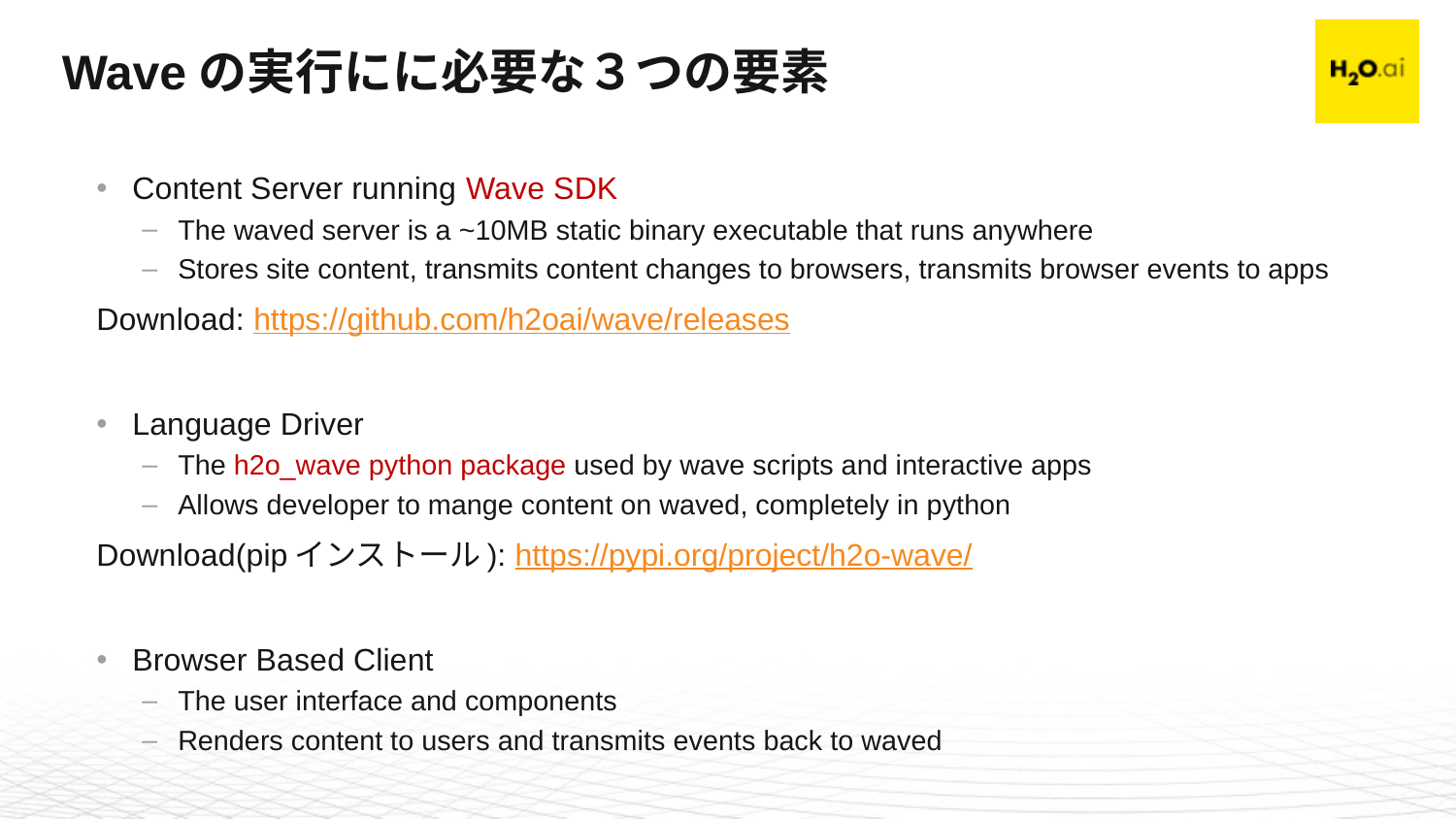

# Waveの実行にに必要な３つの要素
Content Server running Wave SDK
The waved server is a ~10MB static binary executable that runs anywhere
Stores site content, transmits content changes to browsers, transmits browser events to apps
Download: https://github.com/h2oai/wave/releases

Language Driver
The h2o_wave python package used by wave scripts and interactive apps
Allows developer to mange content on waved, completely in python
Download(pipインストール): https://pypi.org/project/h2o-wave/

Browser Based Client
The user interface and components
Renders content to users and transmits events back to waved